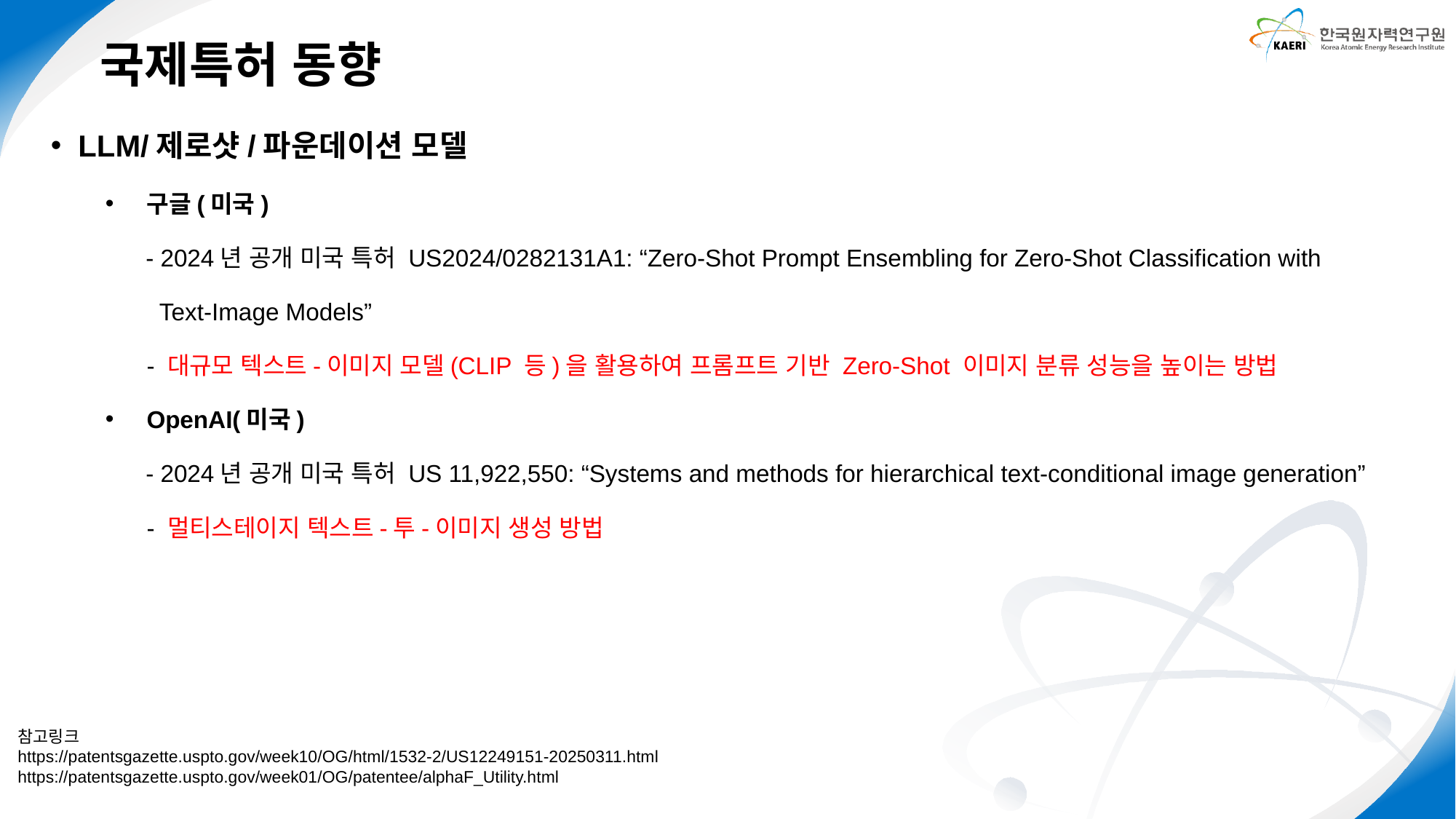

국제특허 동향
LLM/제로샷/파운데이션 모델
구글(미국)
      - 2024년 공개 미국 특허 US2024/0282131A1: “Zero-Shot Prompt Ensembling for Zero-Shot Classification with
        Text-Image Models”
- 대규모 텍스트-이미지 모델(CLIP 등)을 활용하여 프롬프트 기반 Zero-Shot 이미지 분류 성능을 높이는 방법
OpenAI(미국)
      - 2024년 공개 미국 특허 US 11,922,550: “Systems and methods for hierarchical text-conditional image generation”
- 멀티스테이지 텍스트-투-이미지 생성 방법
참고링크
https://patentsgazette.uspto.gov/week10/OG/html/1532-2/US12249151-20250311.html
https://patentsgazette.uspto.gov/week01/OG/patentee/alphaF_Utility.html